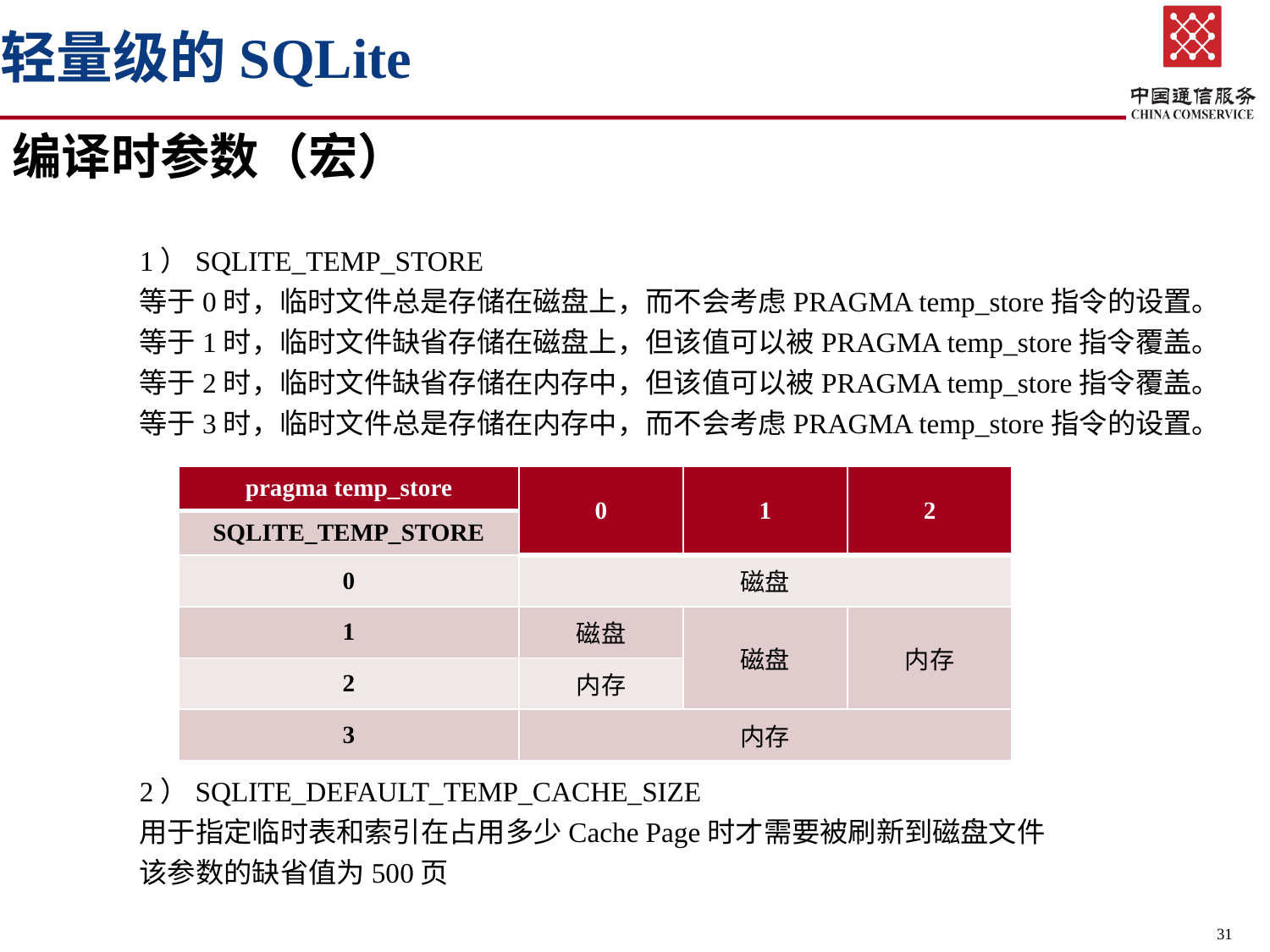

# 轻量级的SQLite
编译时参数（宏）

	1）SQLITE_TEMP_STORE
	等于0时，临时文件总是存储在磁盘上，而不会考虑PRAGMA temp_store指令的设置。
	等于1时，临时文件缺省存储在磁盘上，但该值可以被PRAGMA temp_store指令覆盖。
	等于2时，临时文件缺省存储在内存中，但该值可以被PRAGMA temp_store指令覆盖。
	等于3时，临时文件总是存储在内存中，而不会考虑PRAGMA temp_store指令的设置。

	2）SQLITE_DEFAULT_TEMP_CACHE_SIZE
	用于指定临时表和索引在占用多少Cache Page时才需要被刷新到磁盘文件
	该参数的缺省值为500页
| pragma temp\_store | 0 | 1 | 2 |
| --- | --- | --- | --- |
| SQLITE\_TEMP\_STORE |  |  |  |
| 0 | 磁盘 |  |  |
| 1 | 磁盘 | 磁盘 | 内存 |
| 2 | 内存 |  |  |
| 3 | 内存 |  |  |